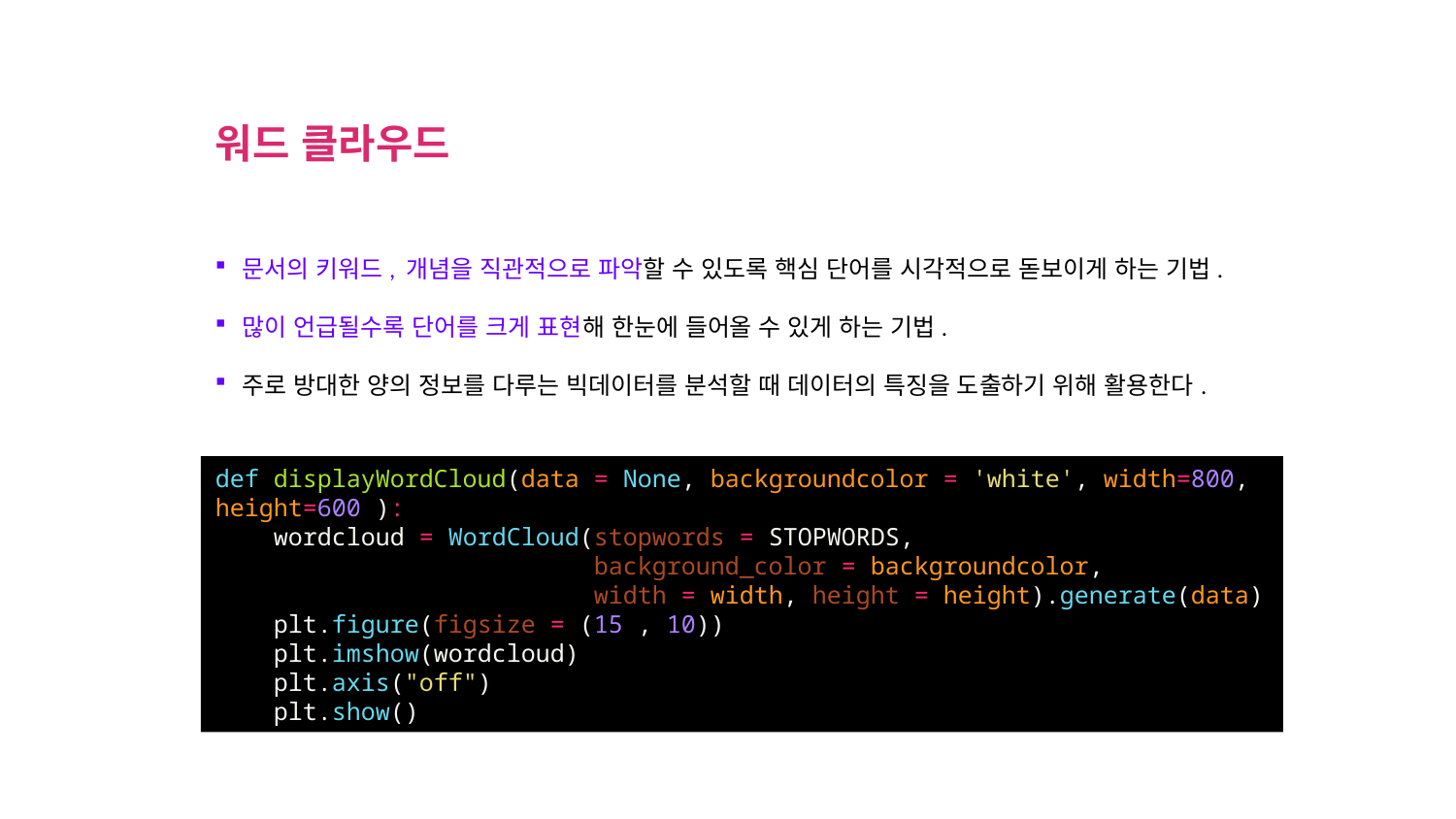

워드 클라우드

문서의 키워드, 개념을 직관적으로 파악할 수 있도록 핵심 단어를 시각적으로 돋보이게 하는 기법.

많이 언급될수록 단어를 크게 표현해 한눈에 들어올 수 있게 하는 기법.

주로 방대한 양의 정보를 다루는 빅데이터를 분석할 때 데이터의 특징을 도출하기 위해 활용한다.
def displayWordCloud(data = None, backgroundcolor = 'white', width=800, height=600 ):
    wordcloud = WordCloud(stopwords = STOPWORDS,
                          background_color = backgroundcolor,
                          width = width, height = height).generate(data)
    plt.figure(figsize = (15 , 10))
    plt.imshow(wordcloud)
    plt.axis("off")
    plt.show()